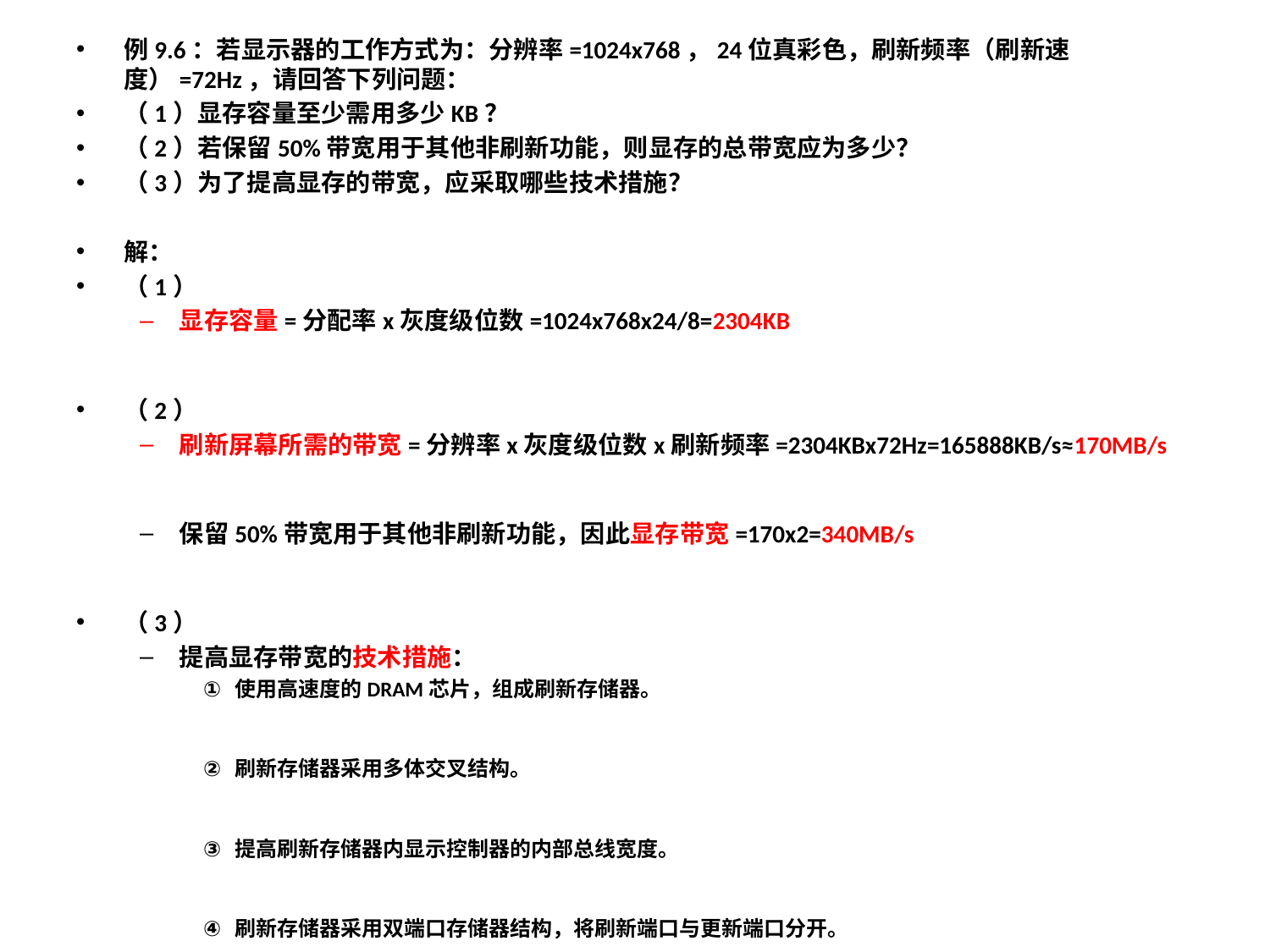

例9.6：若显示器的工作方式为：分辨率=1024x768，24位真彩色，刷新频率（刷新速度）=72Hz，请回答下列问题：
（1）显存容量至少需用多少KB？
（2）若保留50%带宽用于其他非刷新功能，则显存的总带宽应为多少？
（3）为了提高显存的带宽，应采取哪些技术措施？

解：
（1）
显存容量=分配率x灰度级位数=1024x768x24/8=2304KB

（2）
刷新屏幕所需的带宽=分辨率x灰度级位数x刷新频率=2304KBx72Hz=165888KB/s≈170MB/s

保留50%带宽用于其他非刷新功能，因此显存带宽=170x2=340MB/s

（3）
提高显存带宽的技术措施：
使用高速度的DRAM芯片，组成刷新存储器。

刷新存储器采用多体交叉结构。

提高刷新存储器内显示控制器的内部总线宽度。

刷新存储器采用双端口存储器结构，将刷新端口与更新端口分开。